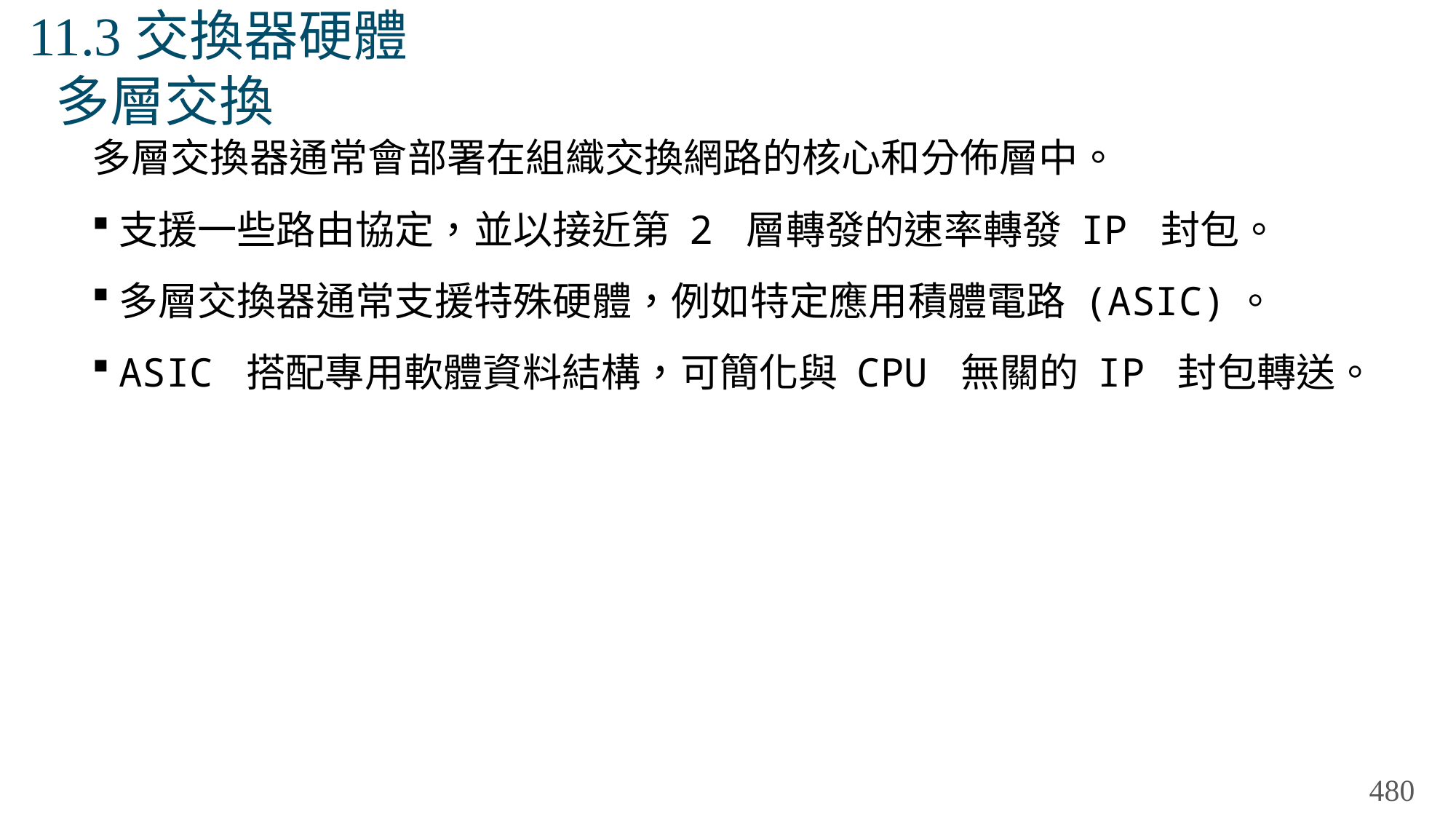

# 11.3交換器硬體 多層交換
多層交換器通常會部署在組織交換網路的核心和分佈層中。
支援一些路由協定，並以接近第 2 層轉發的速率轉發 IP 封包。
多層交換器通常支援特殊硬體，例如特定應用積體電路 (ASIC)。
ASIC 搭配專用軟體資料結構，可簡化與 CPU 無關的 IP 封包轉送。
480